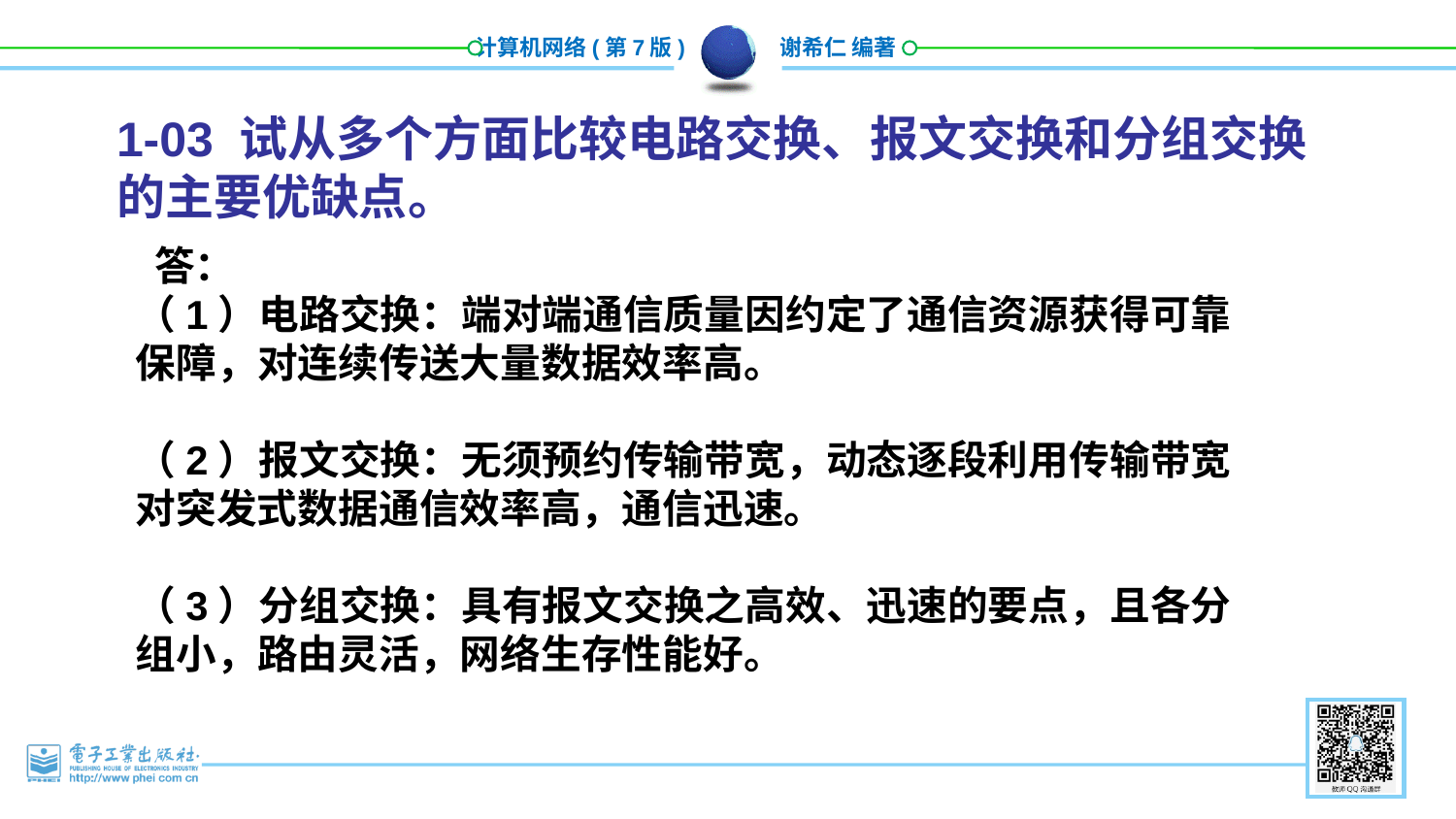

1-03 试从多个方面比较电路交换、报文交换和分组交换的主要优缺点。
 答：
（1）电路交换：端对端通信质量因约定了通信资源获得可靠保障，对连续传送大量数据效率高。

（2）报文交换：无须预约传输带宽，动态逐段利用传输带宽对突发式数据通信效率高，通信迅速。

（3）分组交换：具有报文交换之高效、迅速的要点，且各分组小，路由灵活，网络生存性能好。